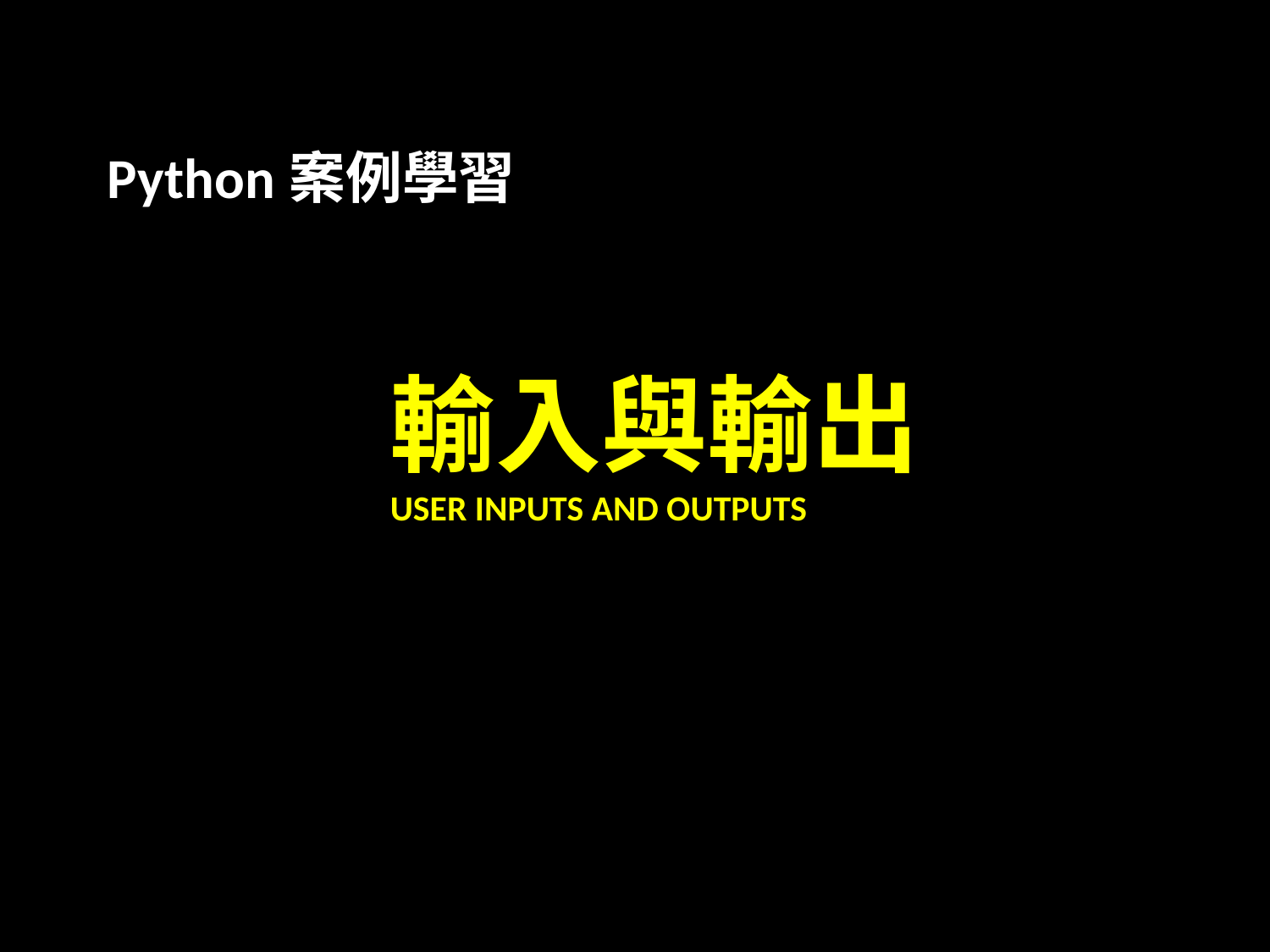

#
Python案例學習

輸入與輸出
USER INPUTS AND OUTPUTS